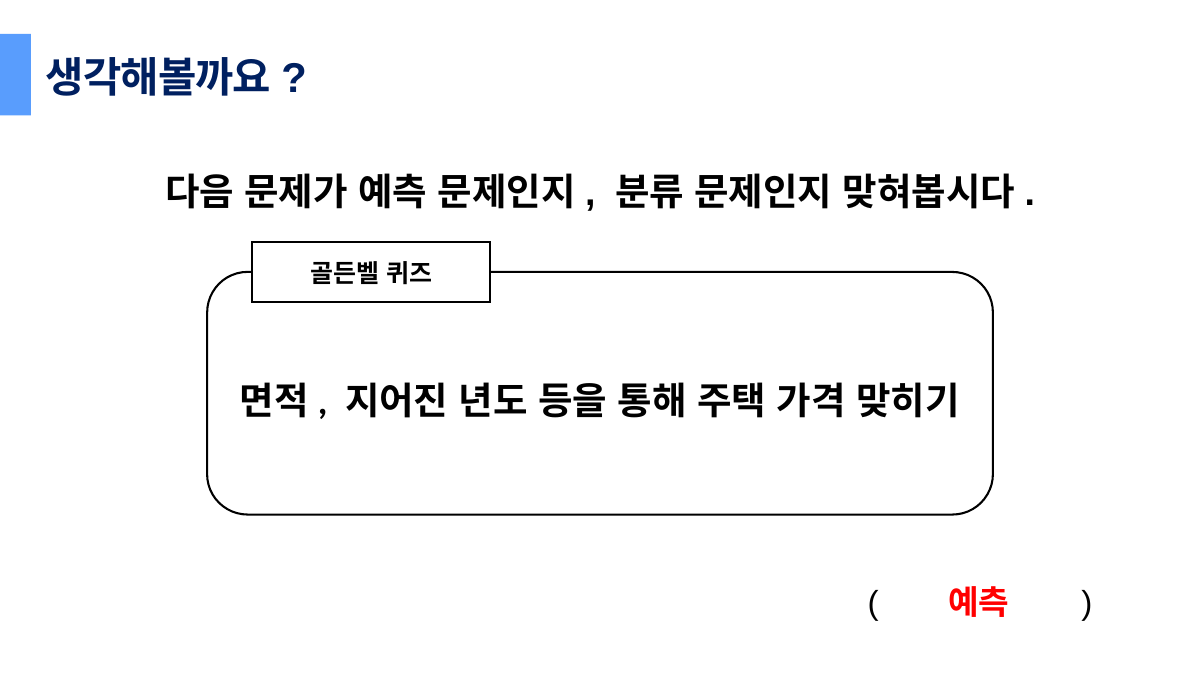

생각해볼까요?
다음 문제가 예측 문제인지, 분류 문제인지 맞혀봅시다.
골든벨 퀴즈

면적, 지어진 년도 등을 통해 주택 가격 맞히기
예측
(                      )